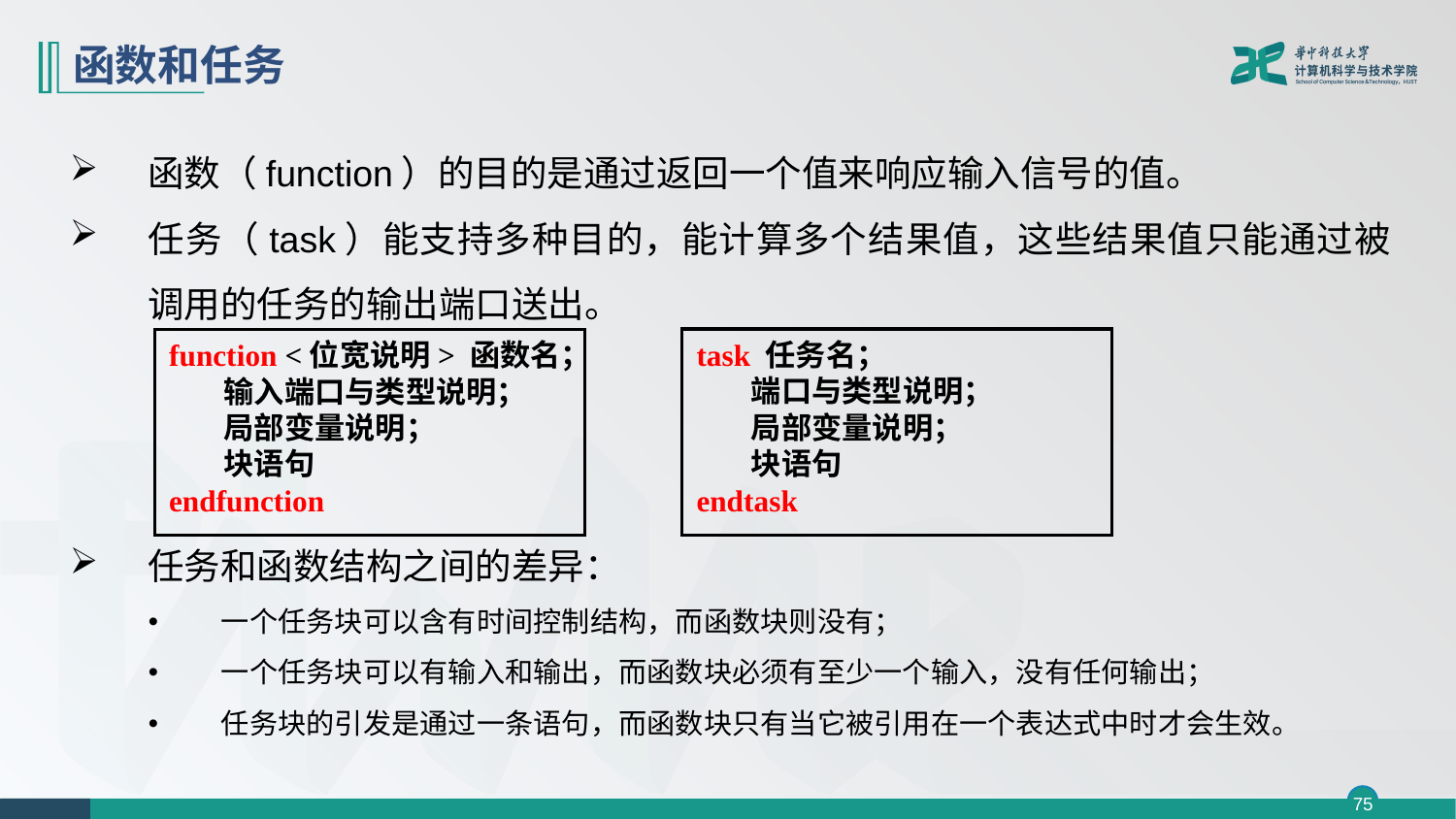

# 函数和任务
函数（function）的目的是通过返回一个值来响应输入信号的值。
任务（task）能支持多种目的，能计算多个结果值，这些结果值只能通过被调用的任务的输出端口送出。

任务和函数结构之间的差异：
一个任务块可以含有时间控制结构，而函数块则没有；
一个任务块可以有输入和输出，而函数块必须有至少一个输入，没有任何输出；
任务块的引发是通过一条语句，而函数块只有当它被引用在一个表达式中时才会生效。
task 任务名；
       端口与类型说明；
       局部变量说明；
       块语句
endtask
function <位宽说明> 函数名；
       输入端口与类型说明；
       局部变量说明；
       块语句
endfunction